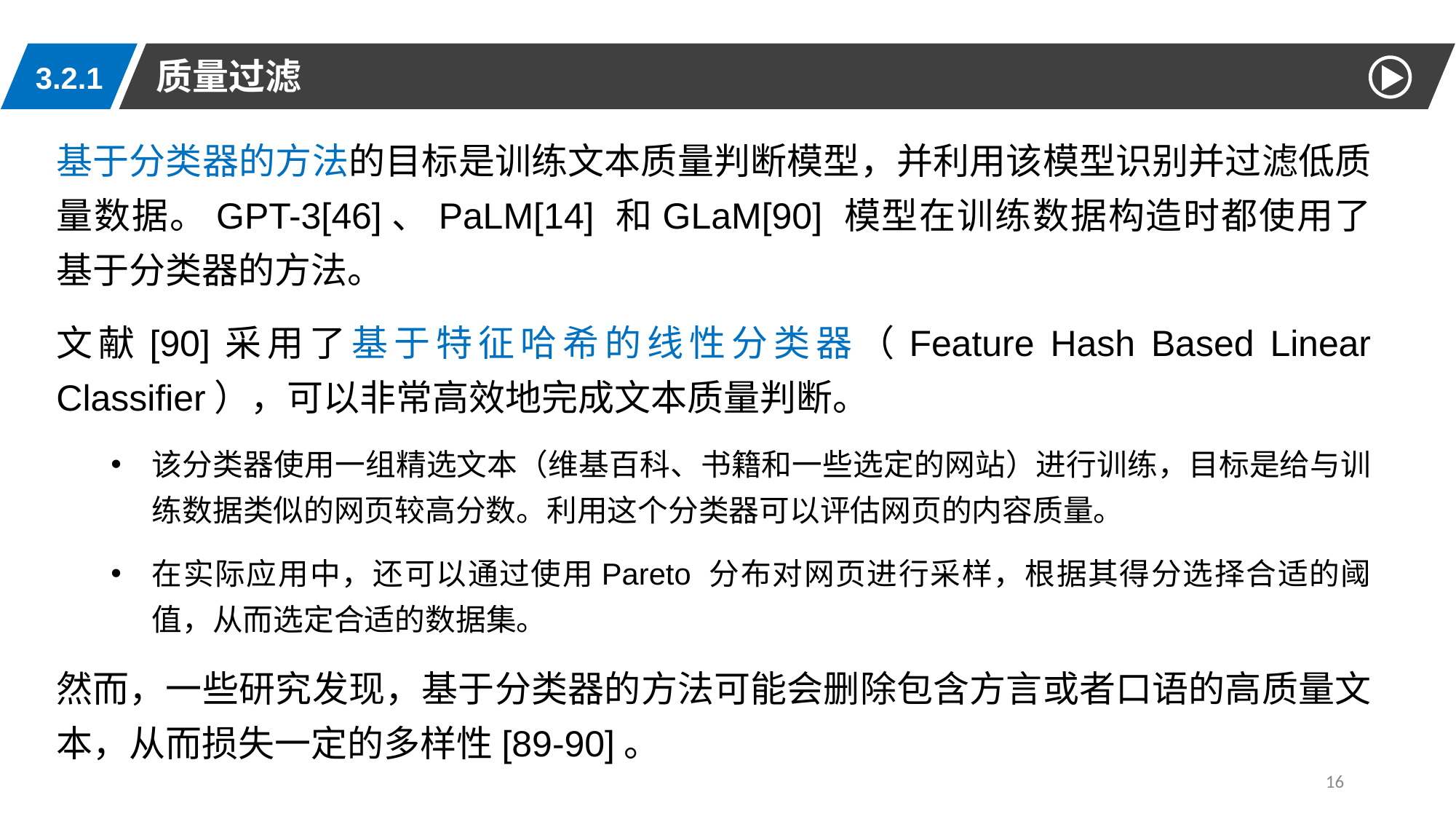

质量过滤
3.2.1

基于分类器的方法的目标是训练文本质量判断模型，并利用该模型识别并过滤低质量数据。GPT-3[46]、PaLM[14] 和GLaM[90] 模型在训练数据构造时都使用了基于分类器的方法。
文献[90]采用了基于特征哈希的线性分类器（Feature Hash Based Linear Classifier），可以非常高效地完成文本质量判断。
该分类器使用一组精选文本（维基百科、书籍和一些选定的网站）进行训练，目标是给与训练数据类似的网页较高分数。利用这个分类器可以评估网页的内容质量。
在实际应用中，还可以通过使用Pareto 分布对网页进行采样，根据其得分选择合适的阈值，从而选定合适的数据集。
然而，一些研究发现，基于分类器的方法可能会删除包含方言或者口语的高质量文本，从而损失一定的多样性[89-90]。
16